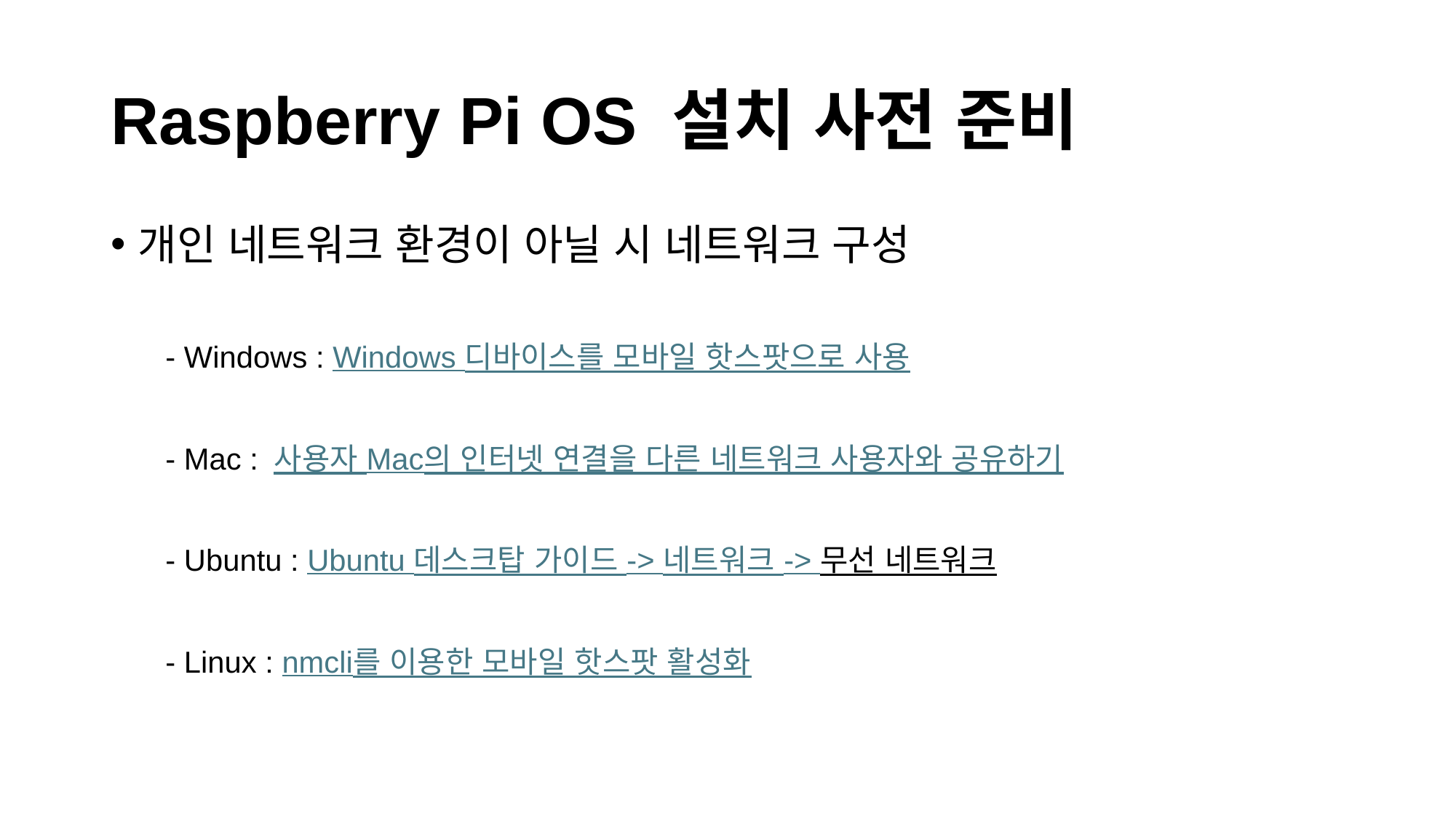

# Raspberry Pi OS 설치 사전 준비
개인 네트워크 환경이 아닐 시 네트워크 구성

- Windows : Windows 디바이스를 모바일 핫스팟으로 사용

- Mac : 사용자 Mac의 인터넷 연결을 다른 네트워크 사용자와 공유하기

- Ubuntu : Ubuntu 데스크탑 가이드 -> 네트워크 -> 무선 네트워크

- Linux : nmcli를 이용한 모바일 핫스팟 활성화